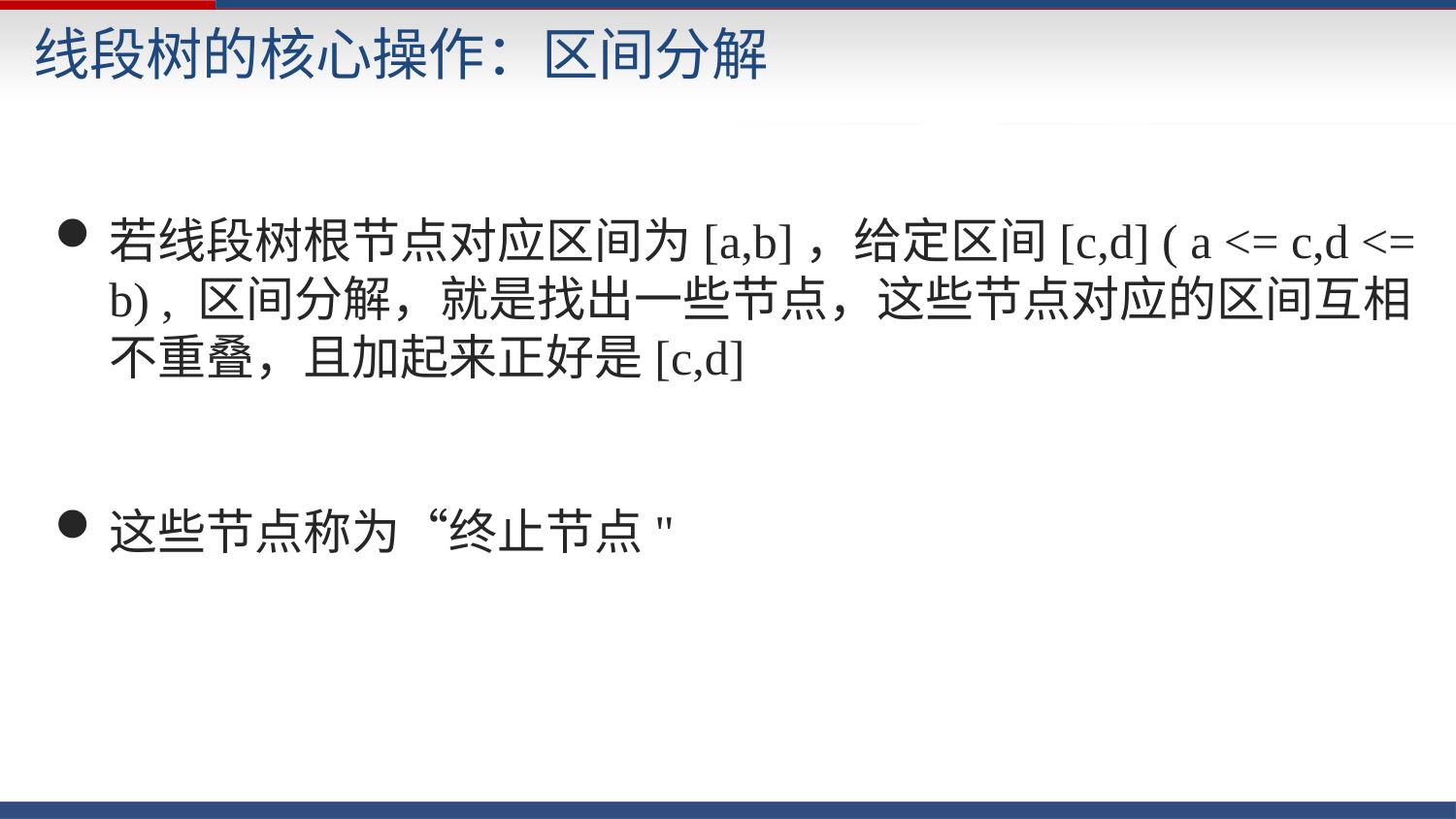

线段树的核心操作：区间分解
若线段树根节点对应区间为[a,b]，给定区间[c,d] ( a <= c,d <= b) , 区间分解，就是找出一些节点，这些节点对应的区间互相不重叠，且加起来正好是[c,d]

这些节点称为“终止节点"